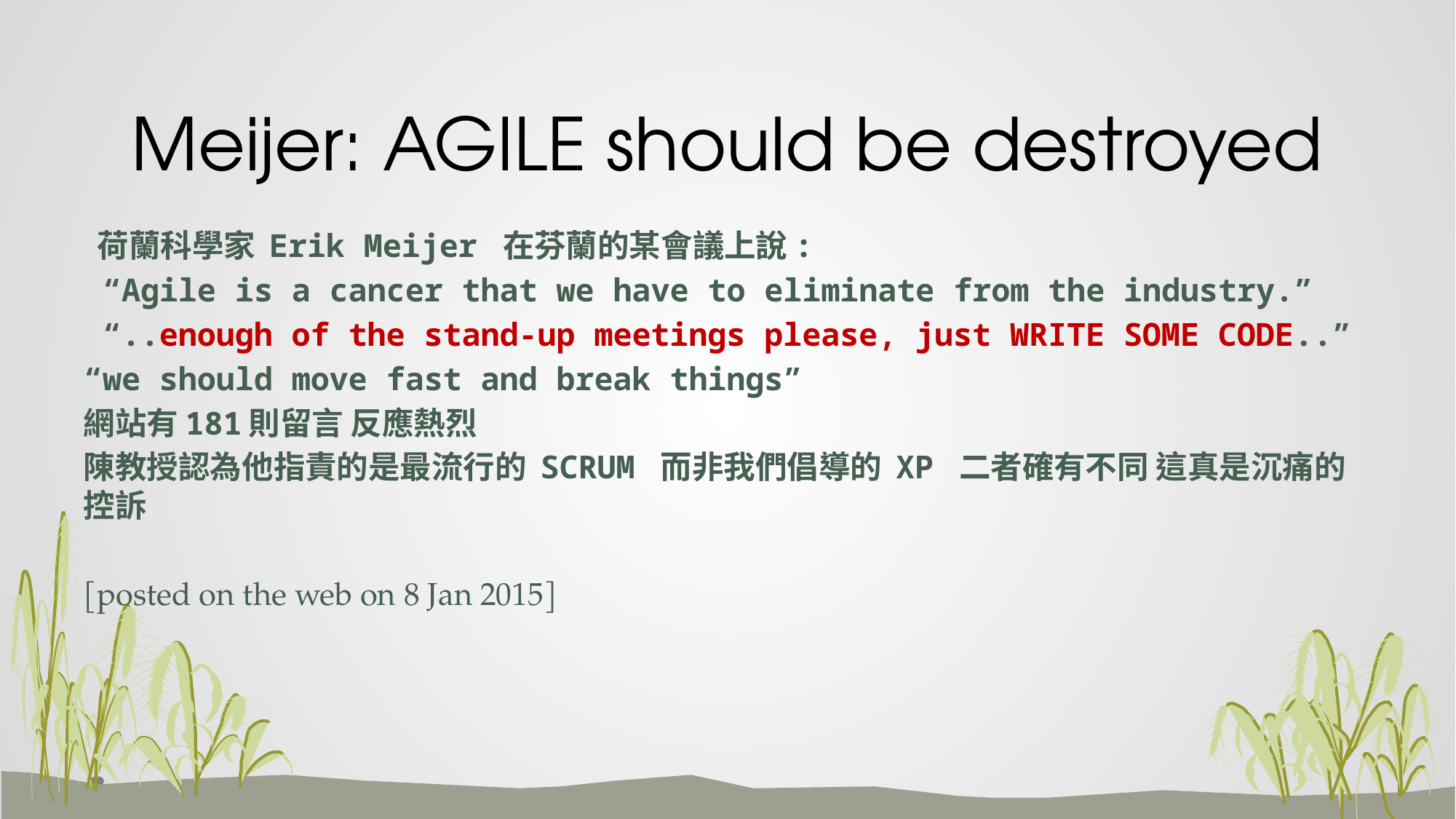

# Meijer: AGILE should be destroyed
 荷蘭科學家 Erik Meijer 在芬蘭的某會議上說:
 “Agile is a cancer that we have to eliminate from the industry.”
 “..enough of the stand-up meetings please, just WRITE SOME CODE..”
“we should move fast and break things”
網站有181則留言 反應熱烈
陳教授認為他指責的是最流行的 SCRUM 而非我們倡導的 XP 二者確有不同 這真是沉痛的控訴

[posted on the web on 8 Jan 2015]